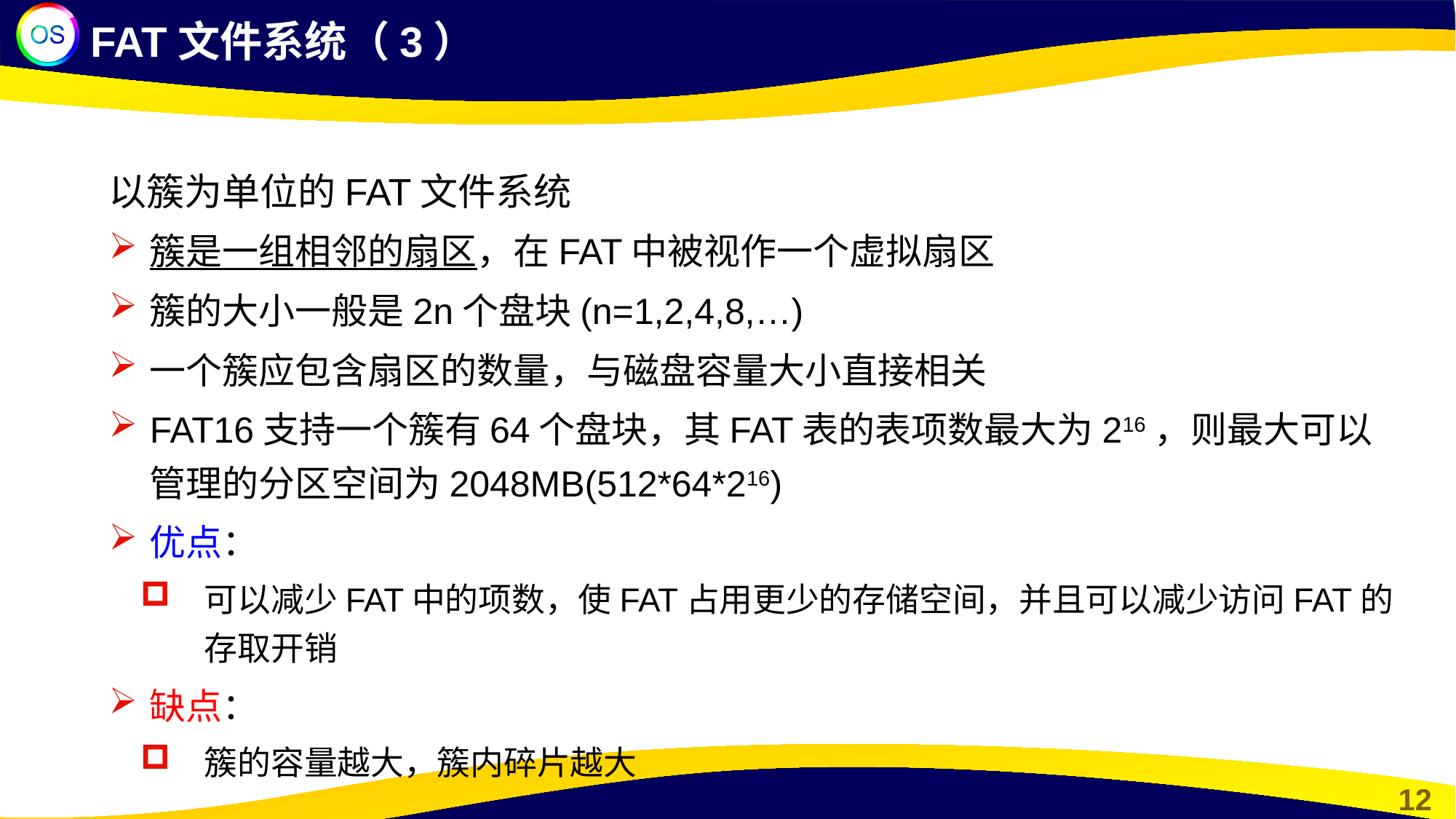

FAT文件系统（3）
以簇为单位的FAT文件系统
簇是一组相邻的扇区，在FAT中被视作一个虚拟扇区
簇的大小一般是2n个盘块(n=1,2,4,8,…)
一个簇应包含扇区的数量，与磁盘容量大小直接相关
FAT16支持一个簇有64个盘块，其FAT表的表项数最大为216，则最大可以管理的分区空间为2048MB(512*64*216)
优点：
可以减少FAT中的项数，使FAT占用更少的存储空间，并且可以减少访问FAT的存取开销
缺点：
簇的容量越大，簇内碎片越大